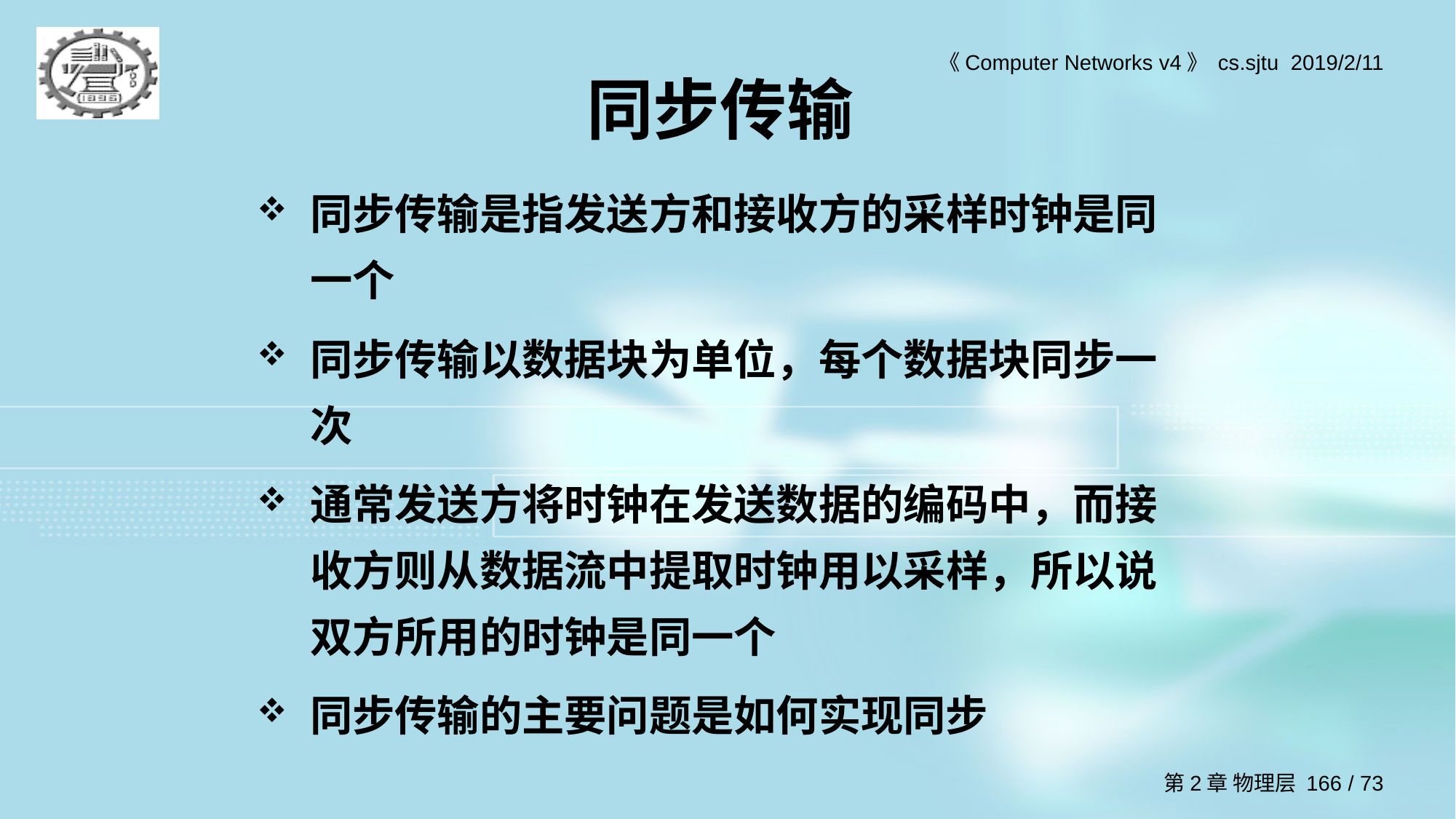

# 同步传输
同步传输是指发送方和接收方的采样时钟是同一个
同步传输以数据块为单位，每个数据块同步一次
通常发送方将时钟在发送数据的编码中，而接收方则从数据流中提取时钟用以采样，所以说双方所用的时钟是同一个
同步传输的主要问题是如何实现同步